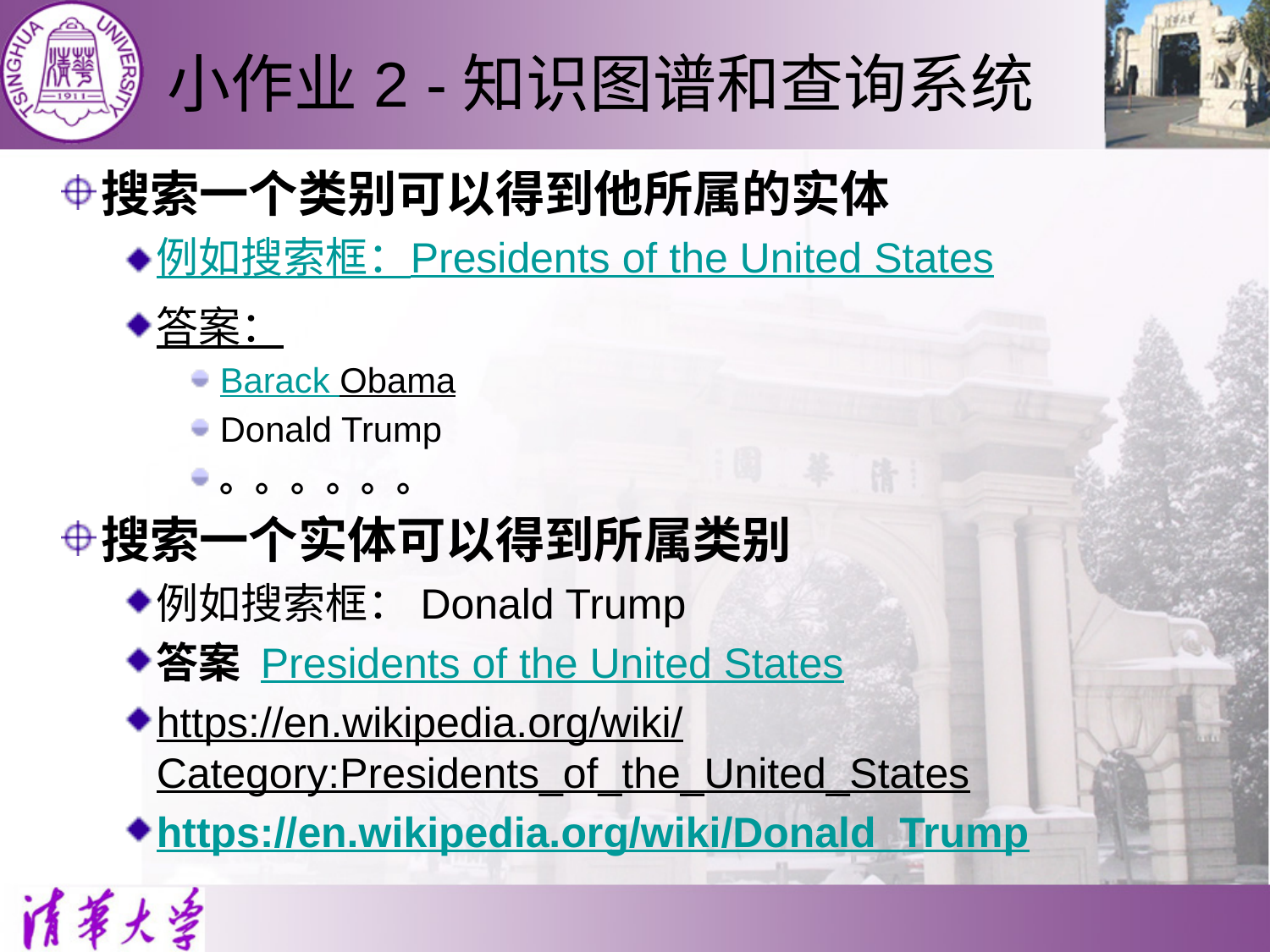

# 小作业2 -知识图谱和查询系统
搜索一个类别可以得到他所属的实体
例如搜索框：Presidents of the United States
答案：
Barack Obama‎
Donald Trump
。。。。。。
搜索一个实体可以得到所属类别
例如搜索框：Donald Trump
答案 Presidents of the United States
https://en.wikipedia.org/wiki/Category:Presidents_of_the_United_States
https://en.wikipedia.org/wiki/Donald_Trump